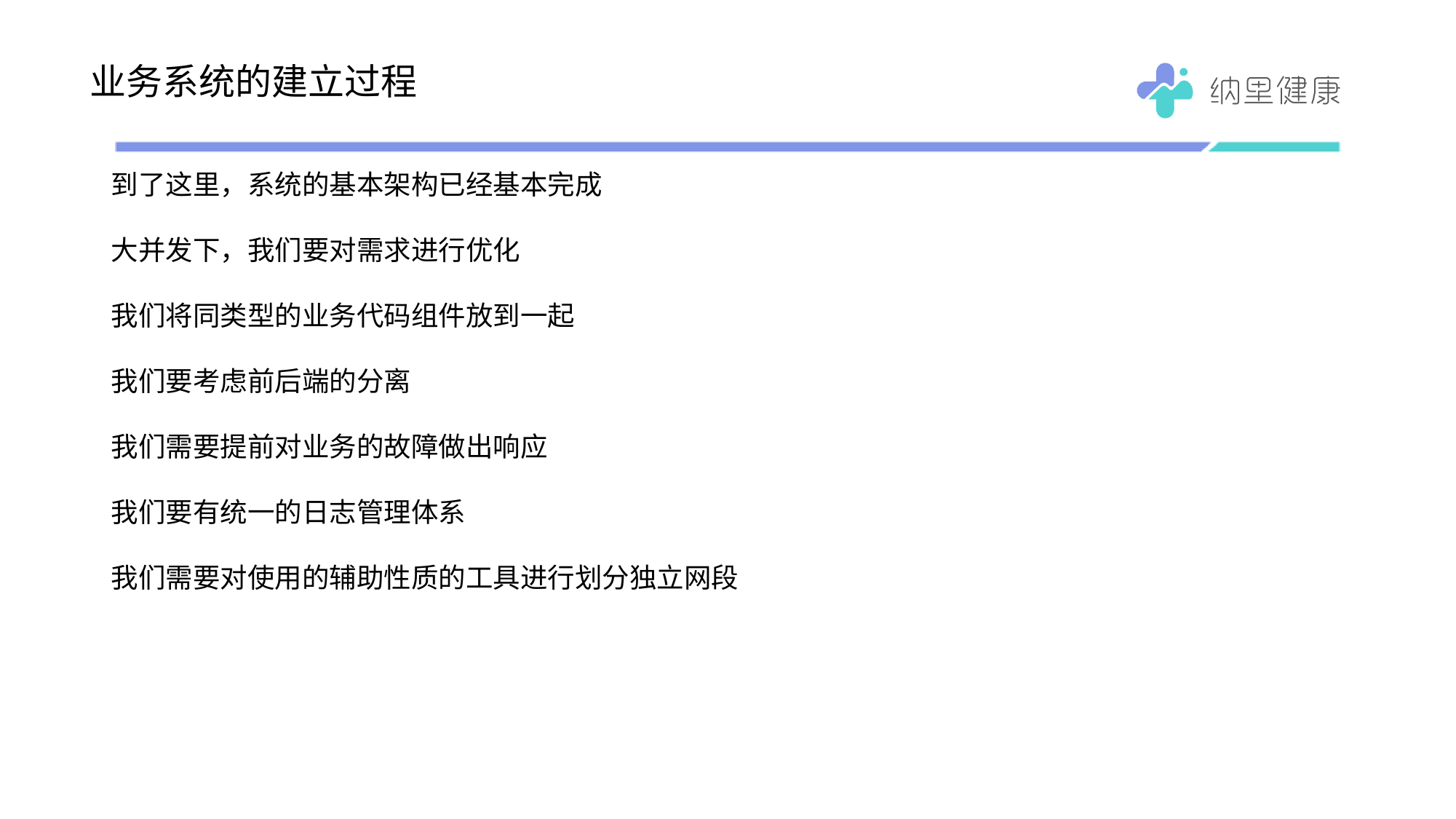

# 业务系统的建立过程
到了这里，系统的基本架构已经基本完成

大并发下，我们要对需求进行优化

我们将同类型的业务代码组件放到一起

我们要考虑前后端的分离

我们需要提前对业务的故障做出响应

我们要有统一的日志管理体系

我们需要对使用的辅助性质的工具进行划分独立网段